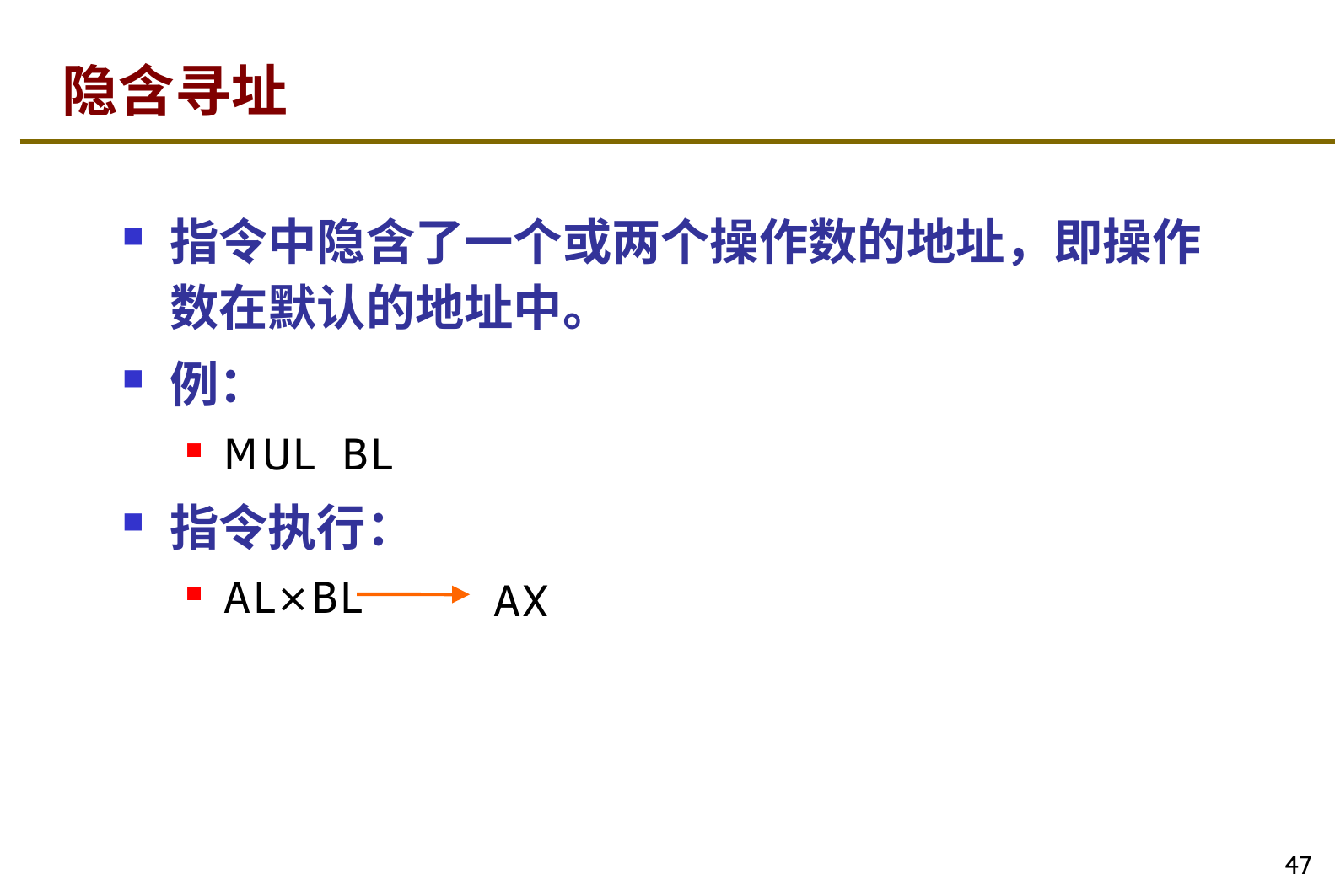

# 隐含寻址
指令中隐含了一个或两个操作数的地址，即操作数在默认的地址中。
例：
MUL  BL
指令执行：
AL×BL
AX

47